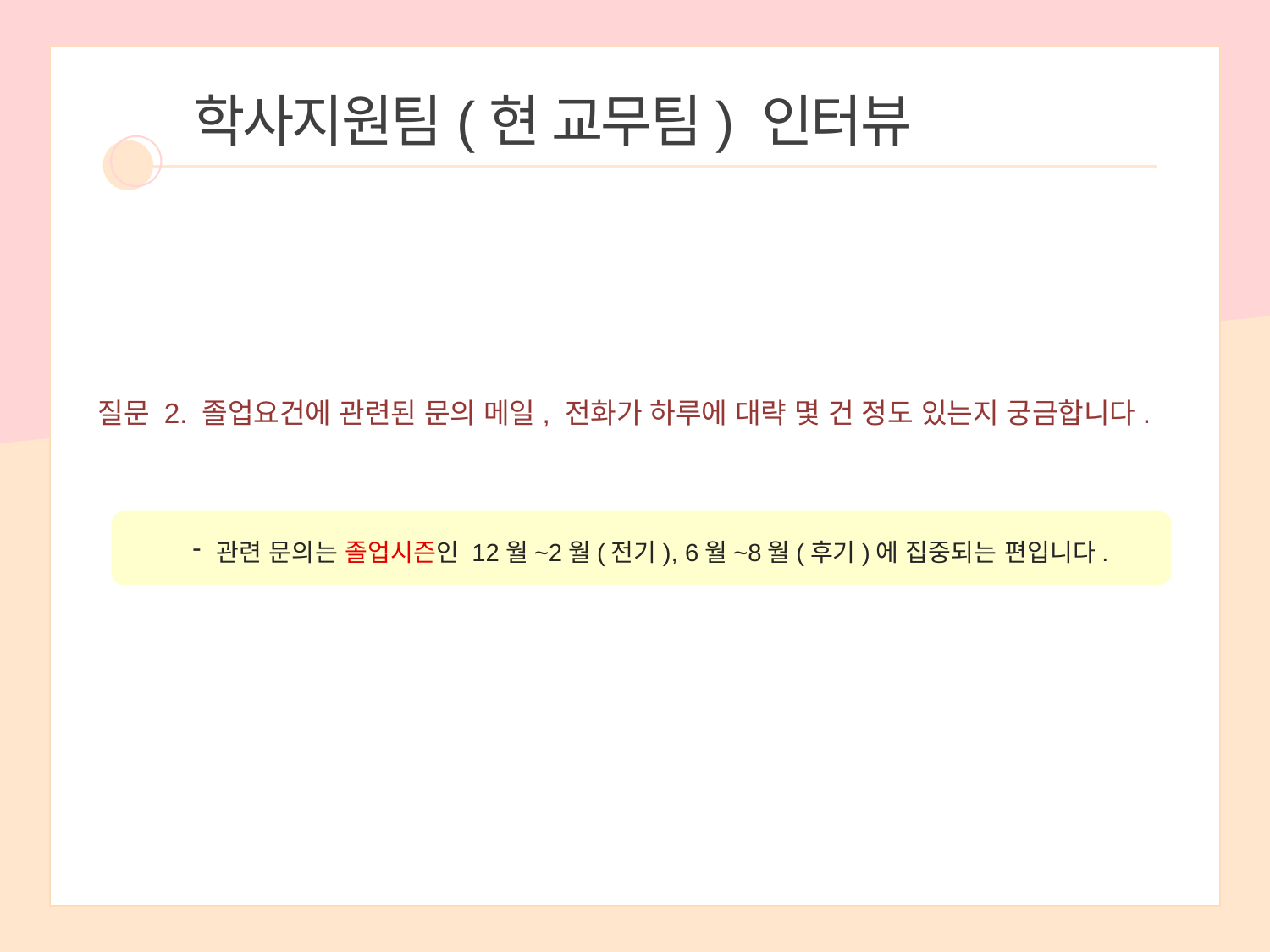

학사지원팀(현 교무팀) 인터뷰
질문 2. 졸업요건에 관련된 문의 메일, 전화가 하루에 대략 몇 건 정도 있는지 궁금합니다.

관련 문의는 졸업시즌인 12월~2월(전기), 6월~8월(후기)에 집중되는 편입니다.